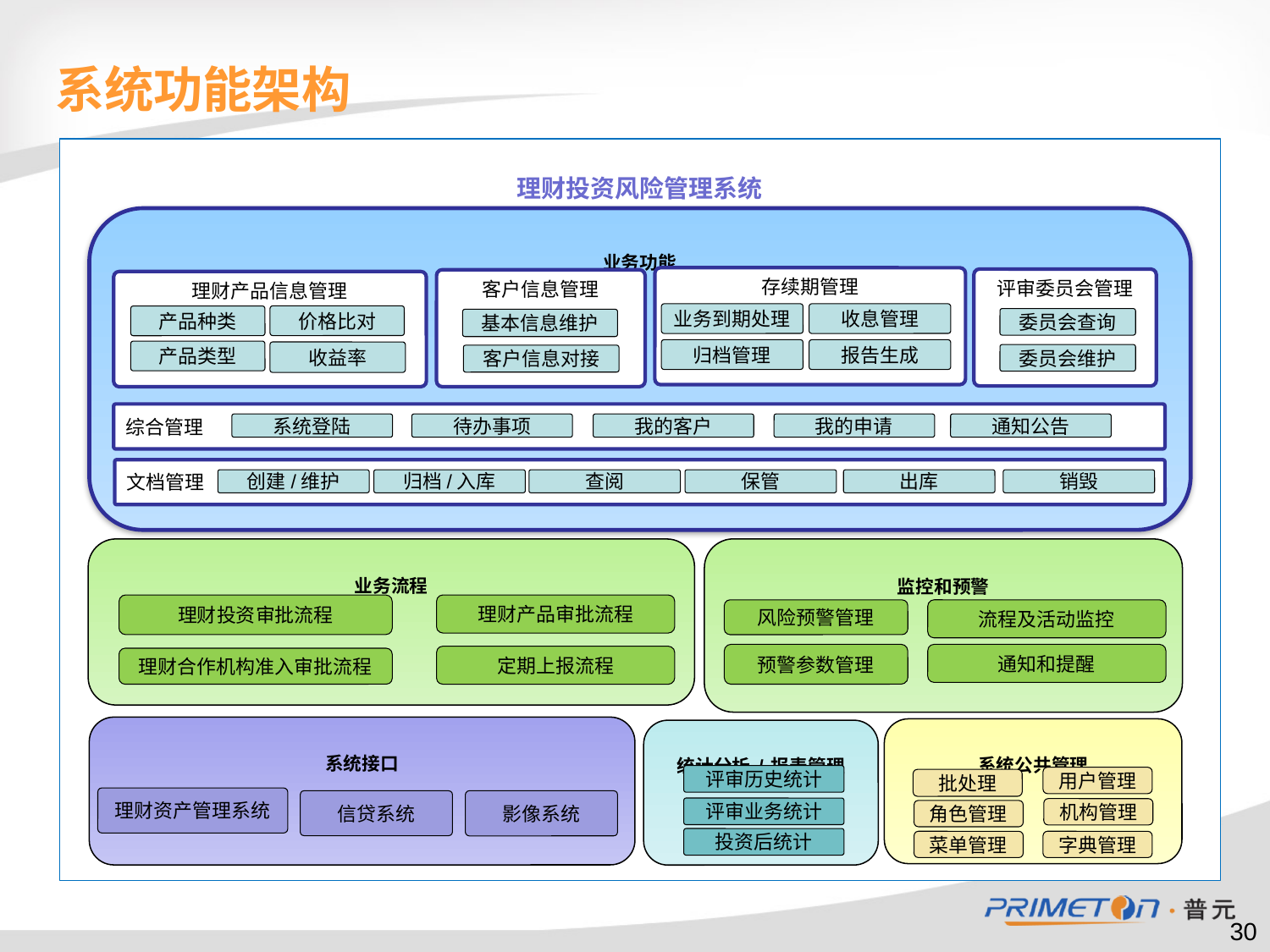

# 系统功能架构
理财投资风险管理系统
业务功能

存续期管理
评审委员会管理
客户信息管理
理财产品信息管理
业务到期处理
收息管理
价格比对
产品种类
委员会查询
基本信息维护
归档管理
报告生成
产品类型
收益率
委员会维护
客户信息对接
综合管理
系统登陆
待办事项
我的客户
我的申请
通知公告
文档管理
创建/维护
归档/入库
查阅
保管
出库
销毁
业务流程
监控和预警
理财投资审批流程
理财产品审批流程
流程及活动监控
风险预警管理
预警参数管理
通知和提醒
定期上报流程
理财合作机构准入审批流程
系统接口
系统公共管理
统计分析/报表管理
评审历史统计
用户管理
批处理
理财资产管理系统
影像系统
信贷系统
评审业务统计
机构管理
角色管理
投资后统计
菜单管理
字典管理
30